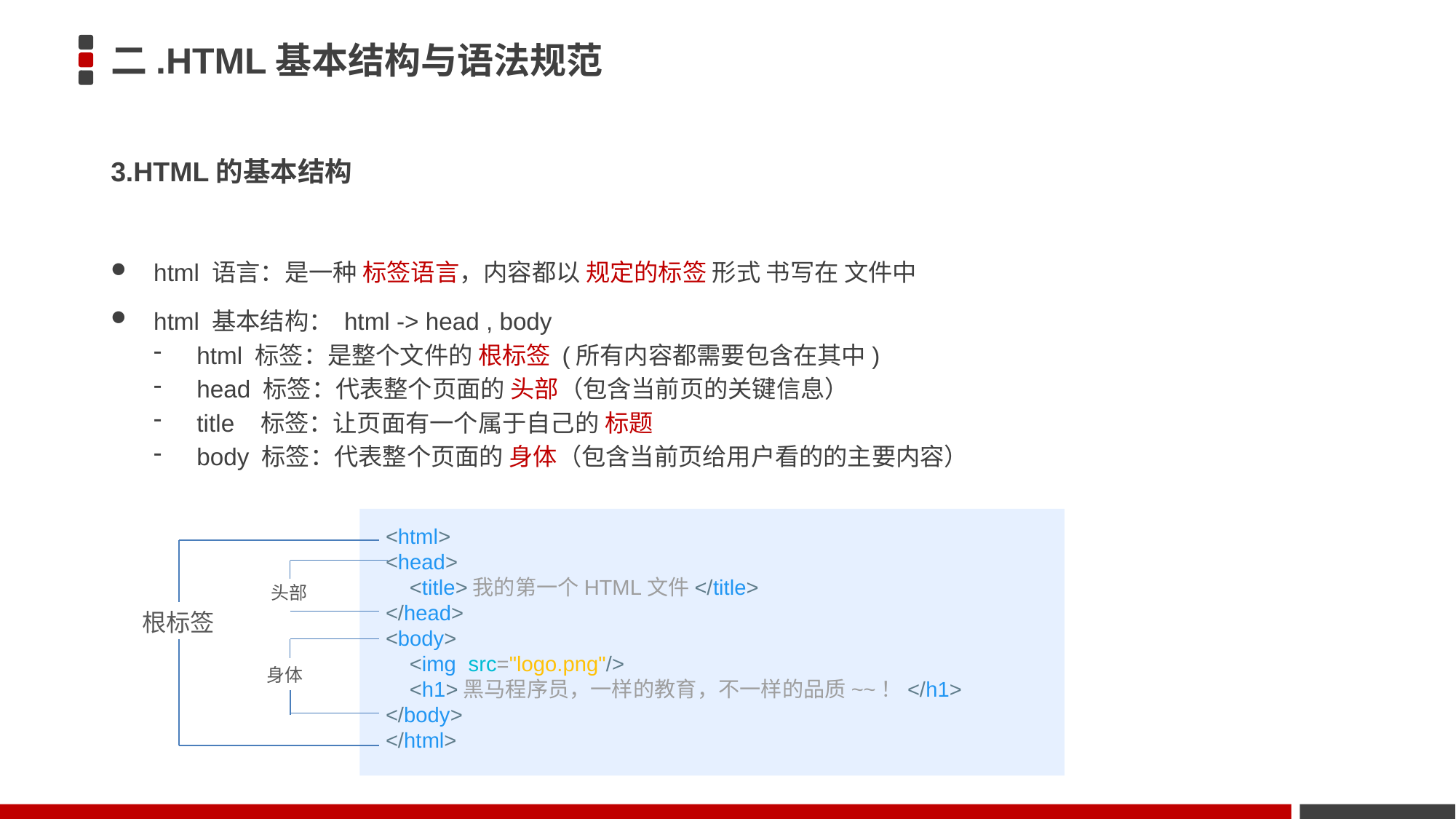

# 二.HTML基本结构与语法规范
3.HTML的基本结构
html 语言：是一种 标签语言，内容都以 规定的标签 形式 书写在 文件中
html 基本结构： html -> head , body
html 标签：是整个文件的 根标签 (所有内容都需要包含在其中)
head 标签：代表整个页面的 头部（包含当前页的关键信息）
title   标签：让页面有一个属于自己的 标题
body 标签：代表整个页面的 身体（包含当前页给用户看的的主要内容）

<html>
<head>
    <title>我的第一个HTML文件</title>
</head>
<body>
    <img  src="logo.png"/>
    <h1>黑马程序员，一样的教育，不一样的品质~~！</h1>
</body>
</html>
根标签
头部
身体